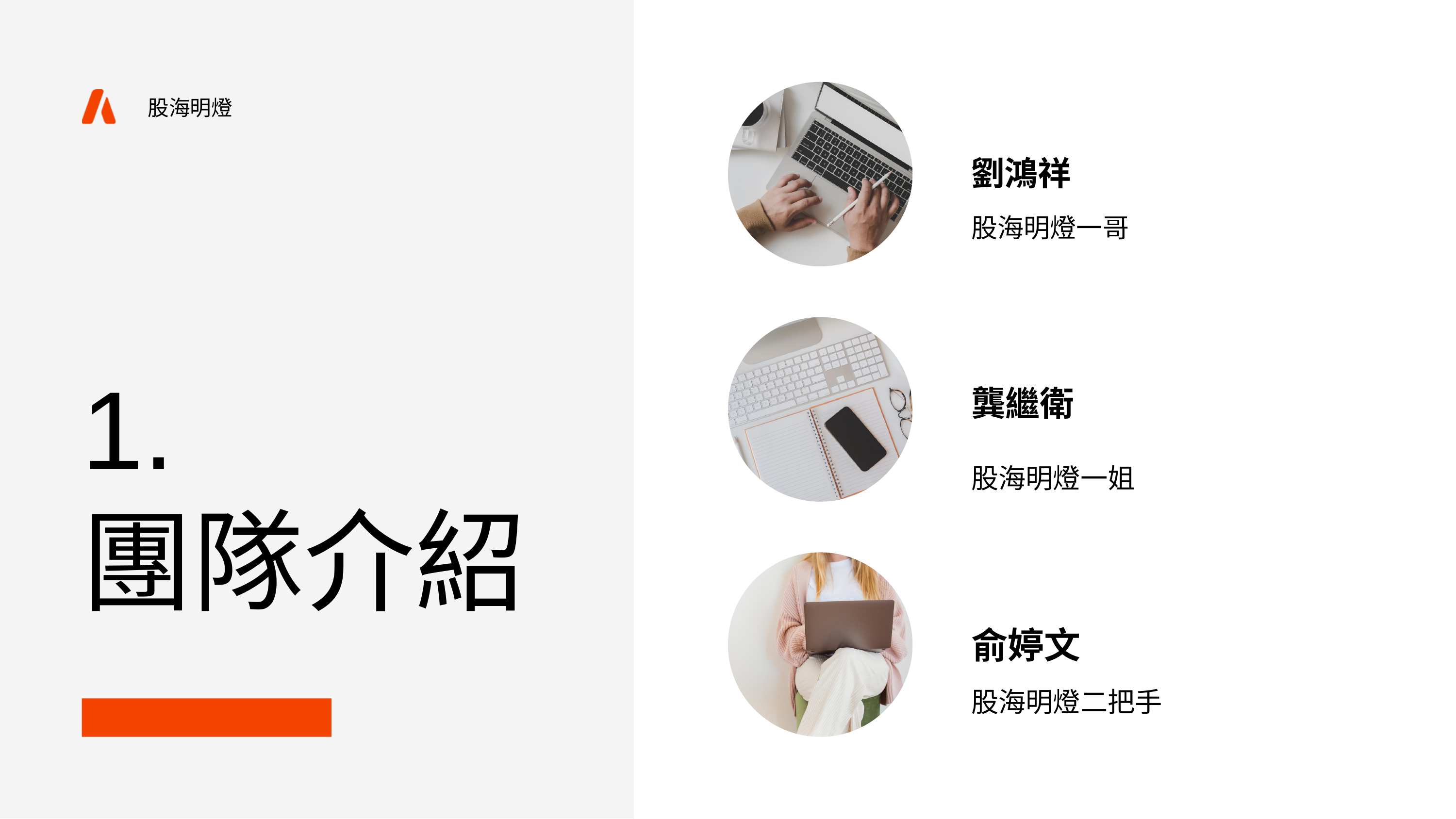

股海明燈

劉鴻祥
股海明燈一哥

龔繼衛
股海明燈一姐
1.
團隊介紹

俞婷文
股海明燈二把手